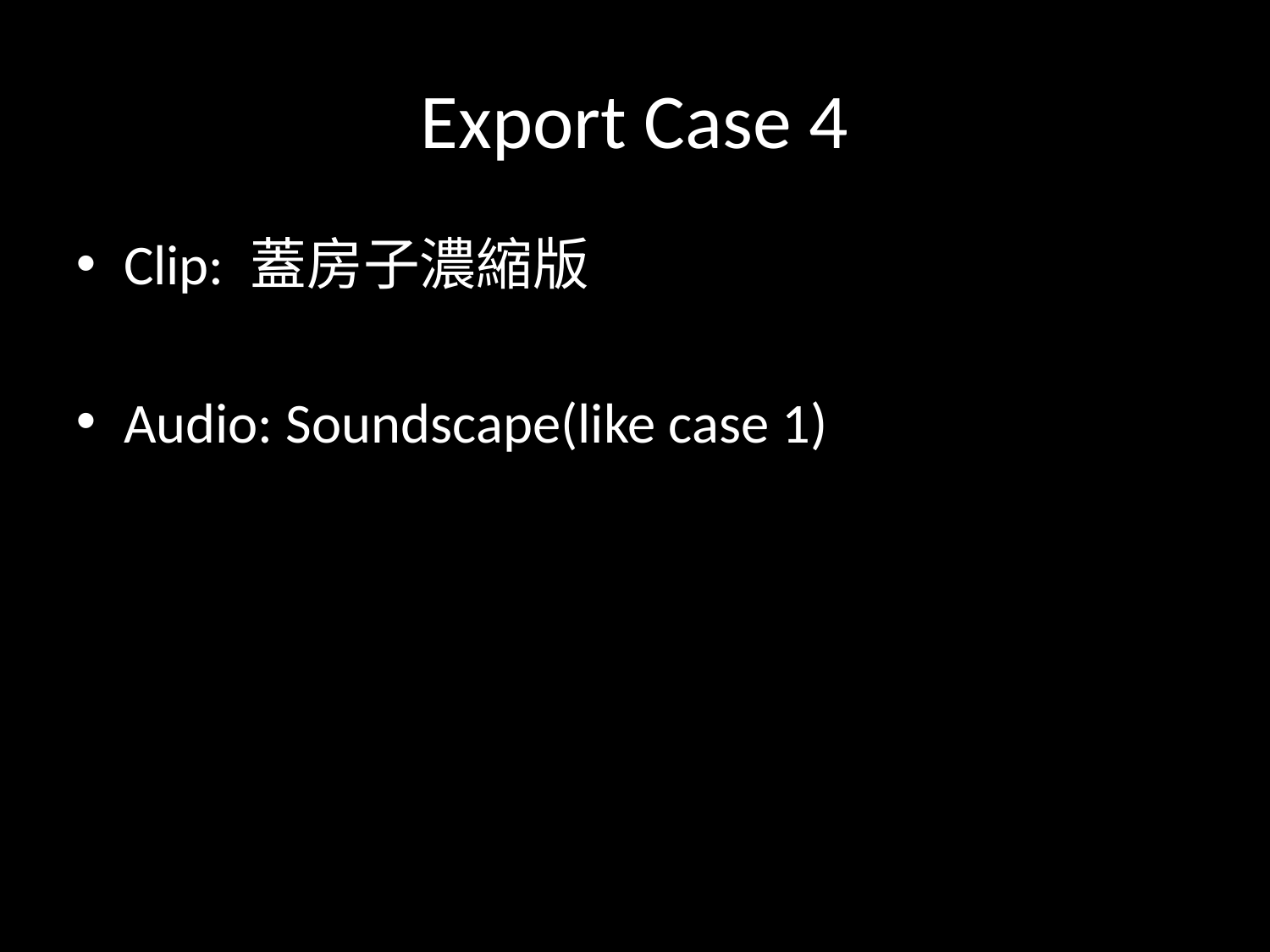

Export Case 4
Clip: 蓋房子濃縮版

Audio: Soundscape(like case 1)